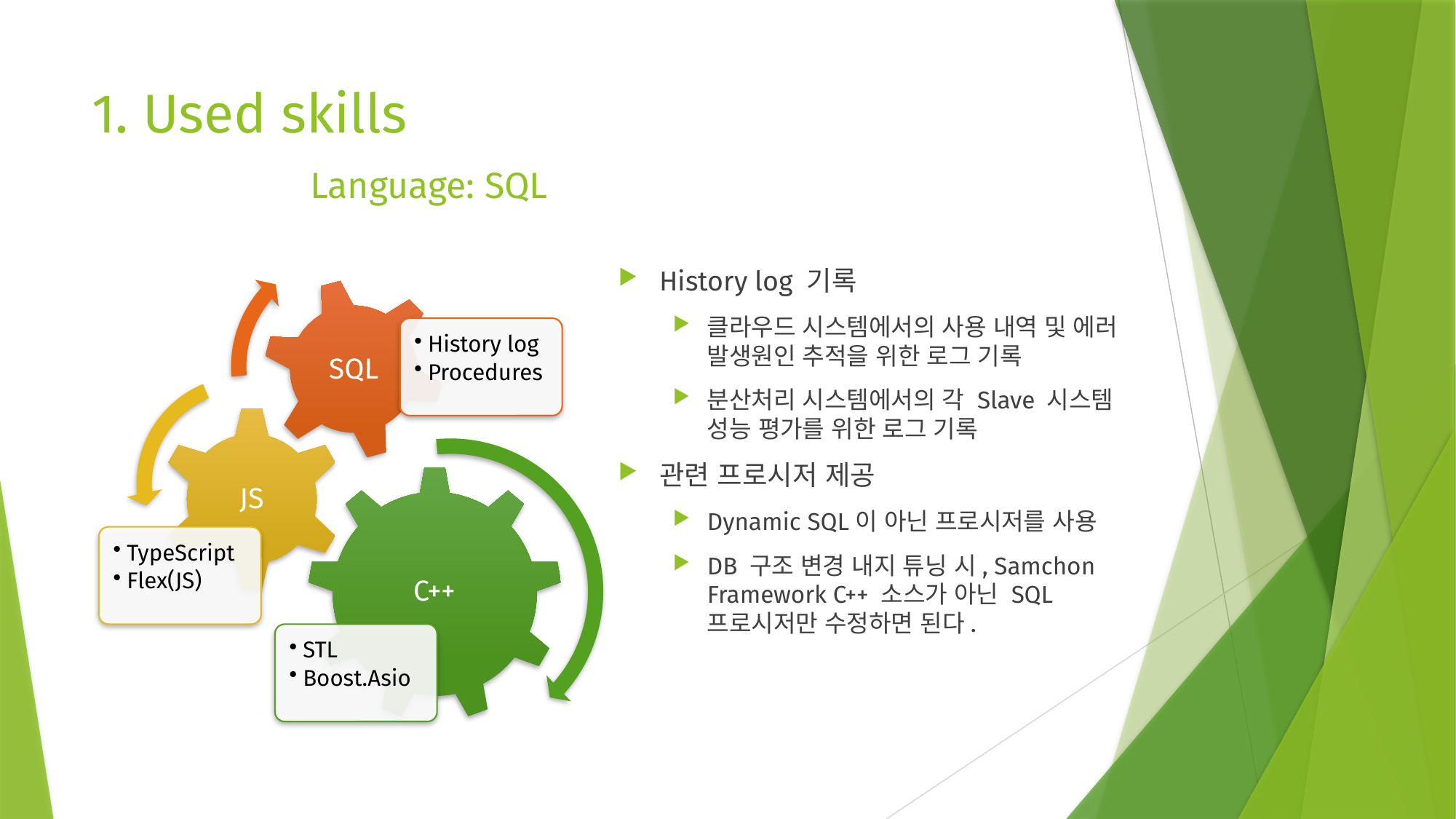

# 1. Used skills Language: SQL
C++
STL
Boost.Asio
JS
TypeScript
Flex(JS)
SQL
History log
Procedures
History log 기록
클라우드 시스템에서의 사용 내역 및 에러 발생원인 추적을 위한 로그 기록
분산처리 시스템에서의 각 Slave 시스템 성능 평가를 위한 로그 기록
관련 프로시저 제공
Dynamic SQL이 아닌 프로시저를 사용
DB 구조 변경 내지 튜닝 시, Samchon Framework C++ 소스가 아닌 SQL 프로시저만 수정하면 된다.